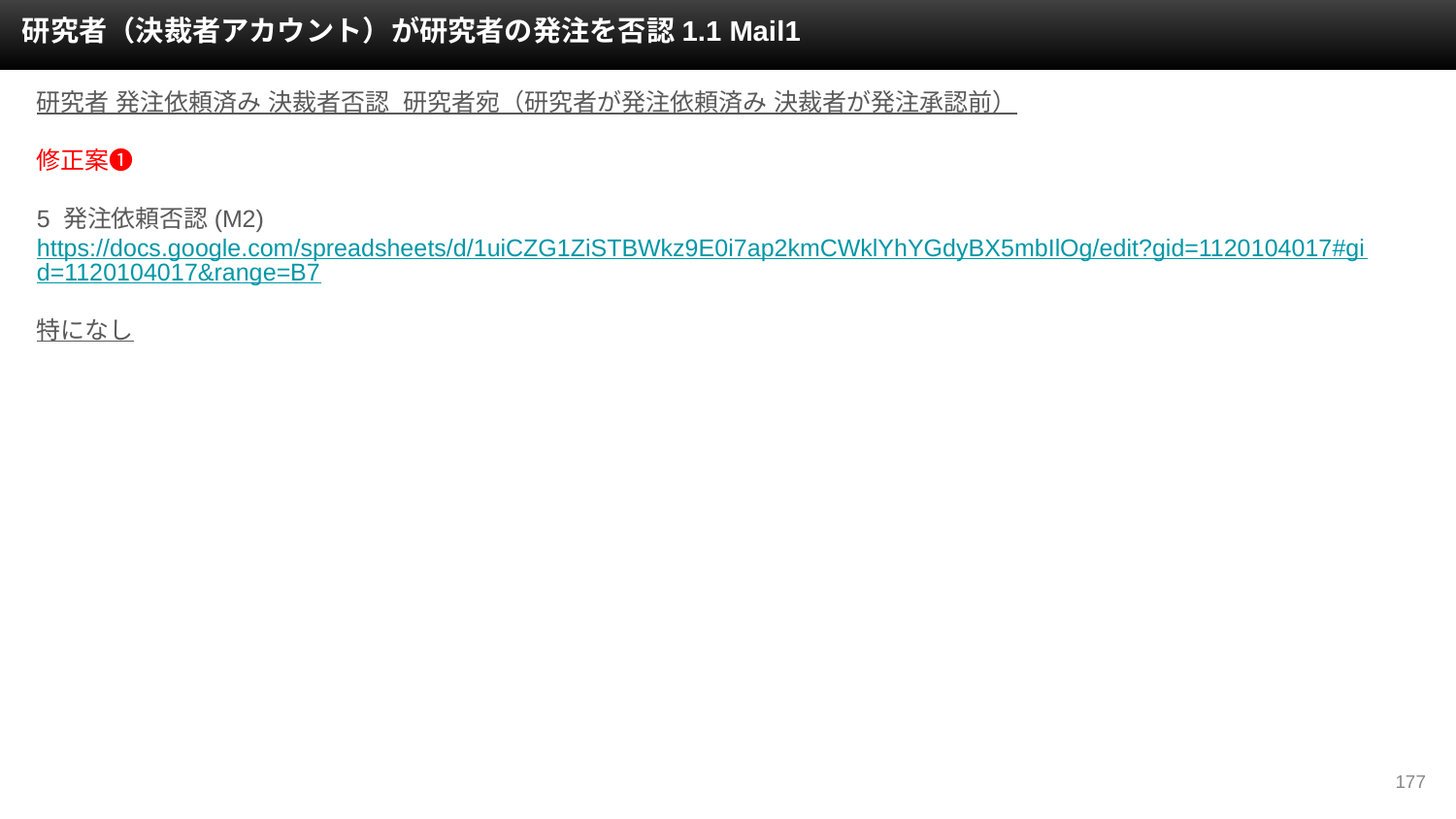

研究者（決裁者アカウント）が研究者の発注を否認1.1 Mail1
研究者 発注依頼済み 決裁者否認  研究者宛（研究者が発注依頼済み 決裁者が発注承認前）

修正案❶

5 発注依頼否認(M2)
https://docs.google.com/spreadsheets/d/1uiCZG1ZiSTBWkz9E0i7ap2kmCWklYhYGdyBX5mbIlOg/edit?gid=1120104017#gid=1120104017&range=B7

特になし
177